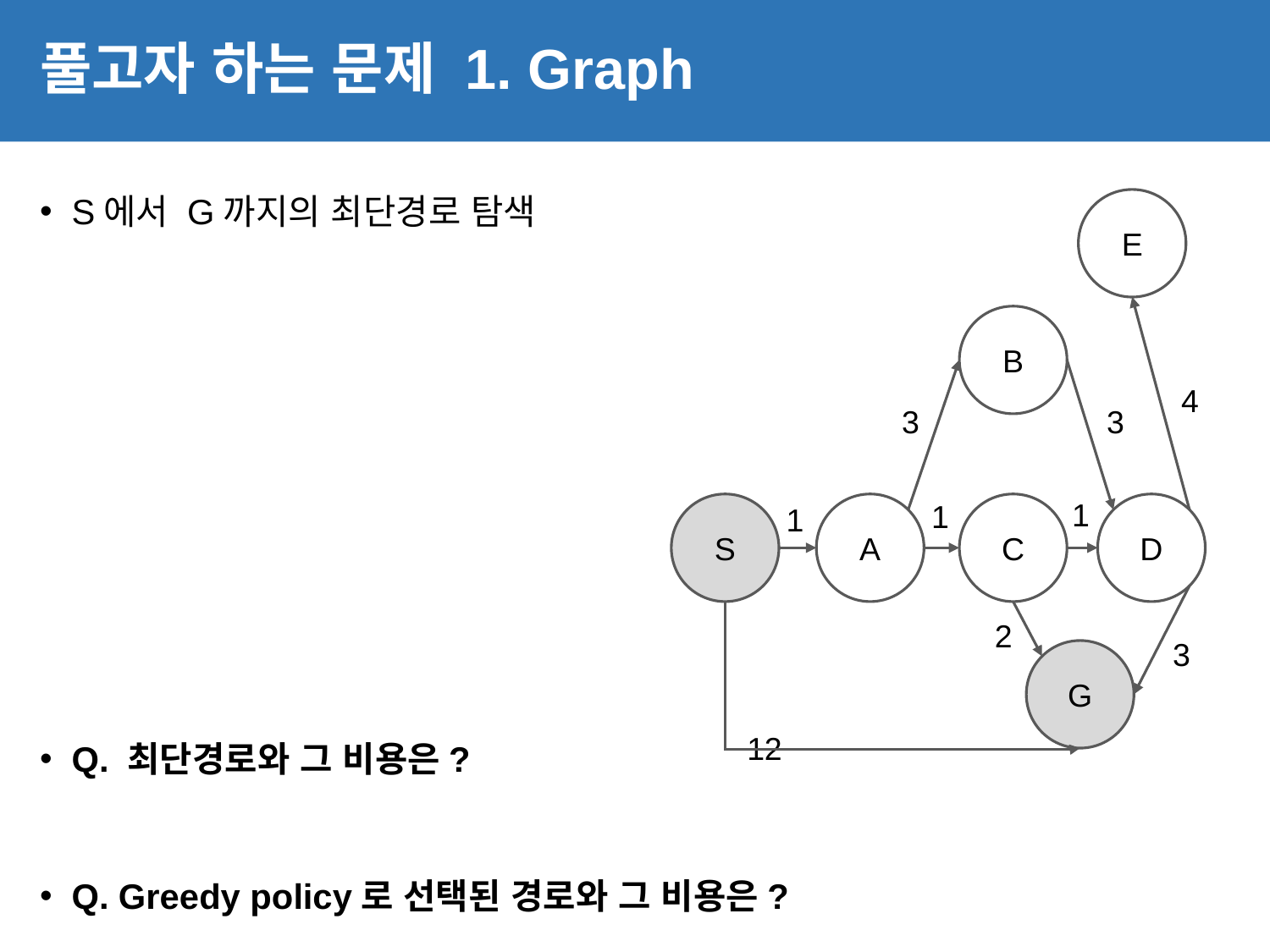

# 풀고자 하는 문제 1. Graph
5
S에서 G까지의 최단경로 탐색

Q. 최단경로와 그 비용은?

Q. Greedy policy로 선택된 경로와 그 비용은?
E
B
4
3
3
1
1
S
A
C
D
1
2
3
G
12